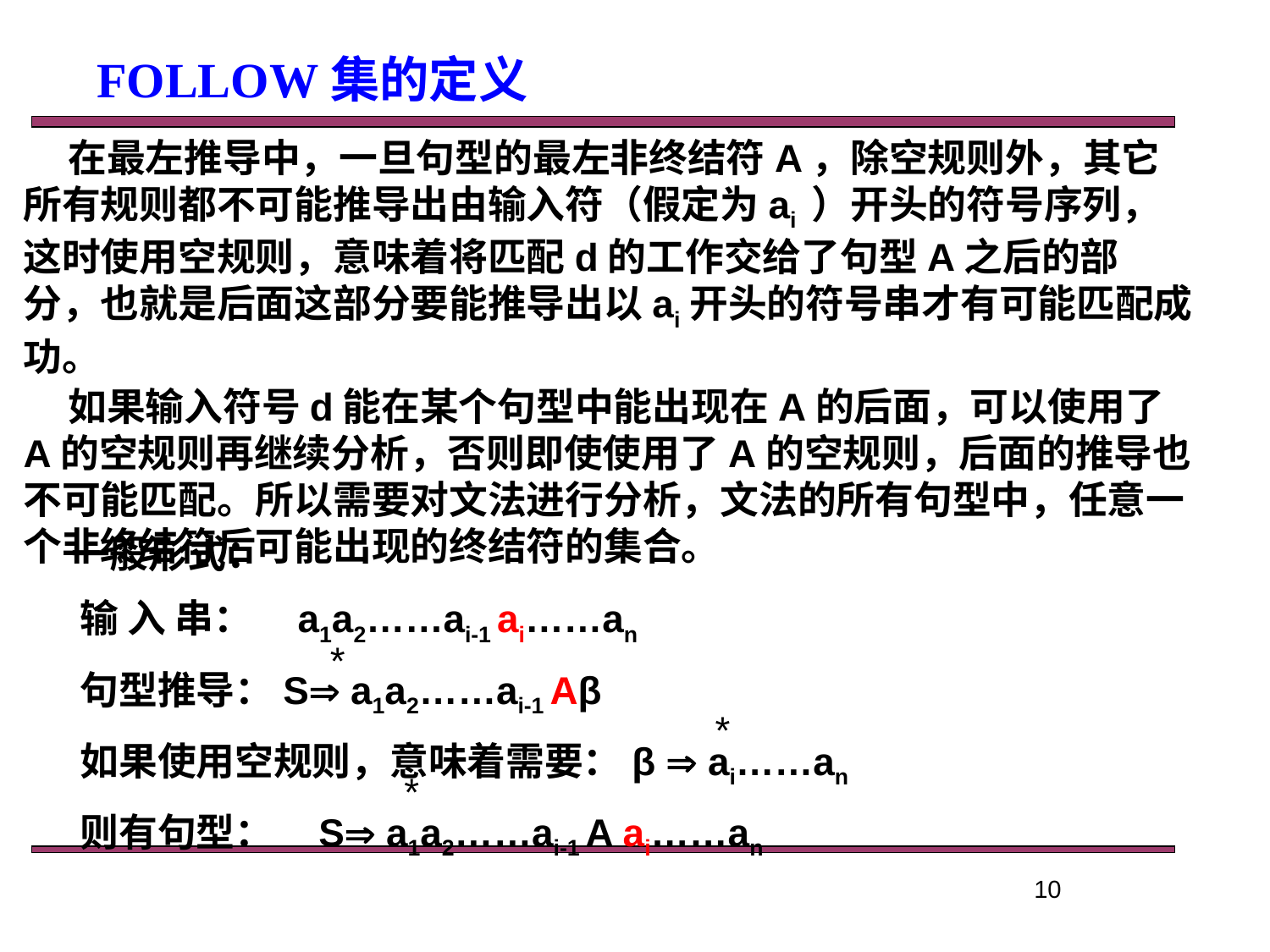

FOLLOW集的定义
    在最左推导中，一旦句型的最左非终结符A，除空规则外，其它所有规则都不可能推导出由输入符（假定为ai ）开头的符号序列，这时使用空规则，意味着将匹配d的工作交给了句型A之后的部分，也就是后面这部分要能推导出以ai开头的符号串才有可能匹配成功。
    如果输入符号d能在某个句型中能出现在A的后面，可以使用了A的空规则再继续分析，否则即使使用了A的空规则，后面的推导也不可能匹配。所以需要对文法进行分析，文法的所有句型中，任意一个非终结符后可能出现的终结符的集合。
  一般形式：
   输 入 串：    a1a2……ai-1 ai……an
   句型推导：S⇒ a1a2……ai-1 Aβ
   如果使用空规则，意味着需要：β ⇒ ai……an
   则有句型：    S⇒ a1a2……ai-1 A ai……an
*
*
*
10